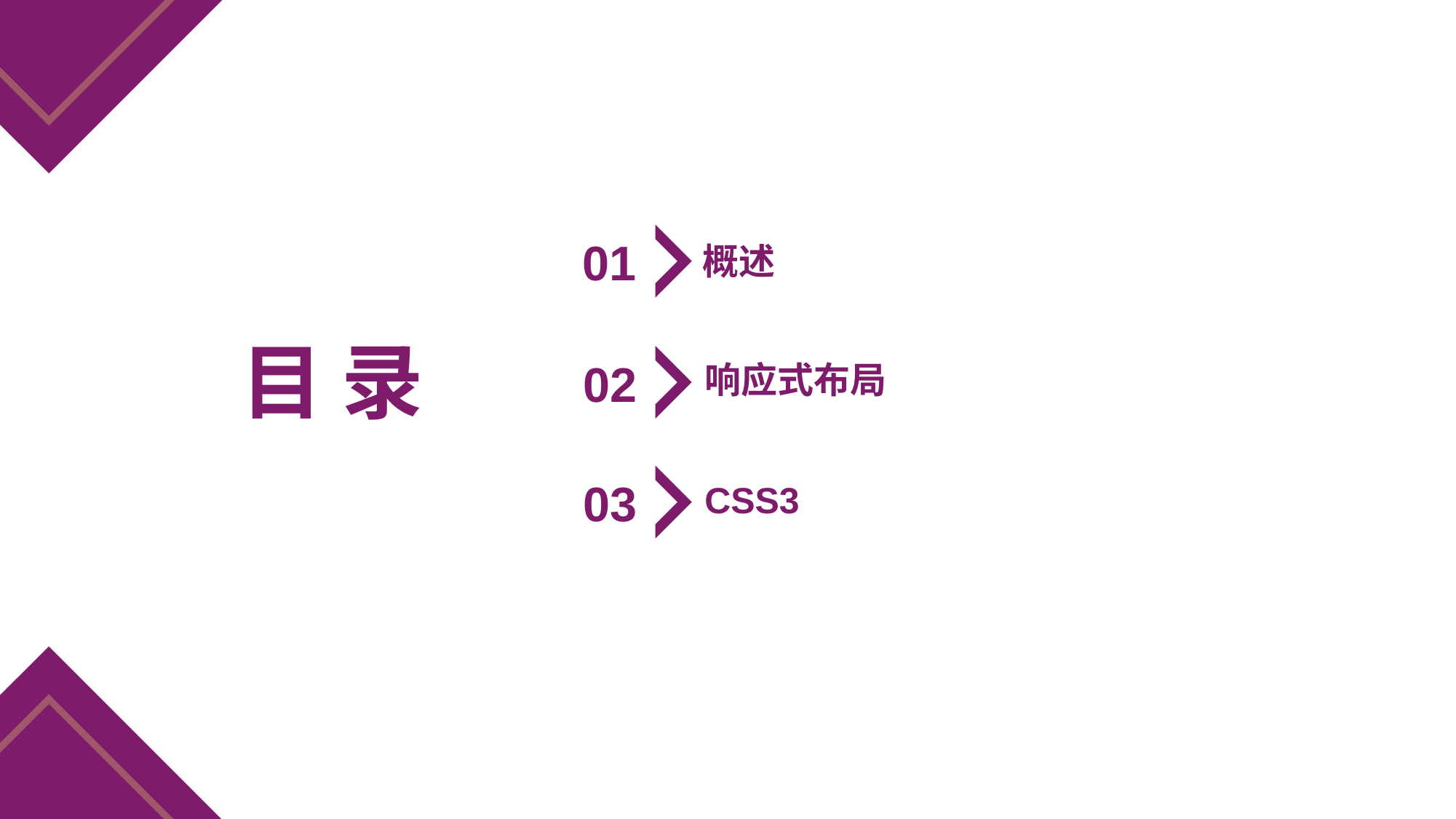

01
概述

目 录
02
响应式布局

03
CSS3

2